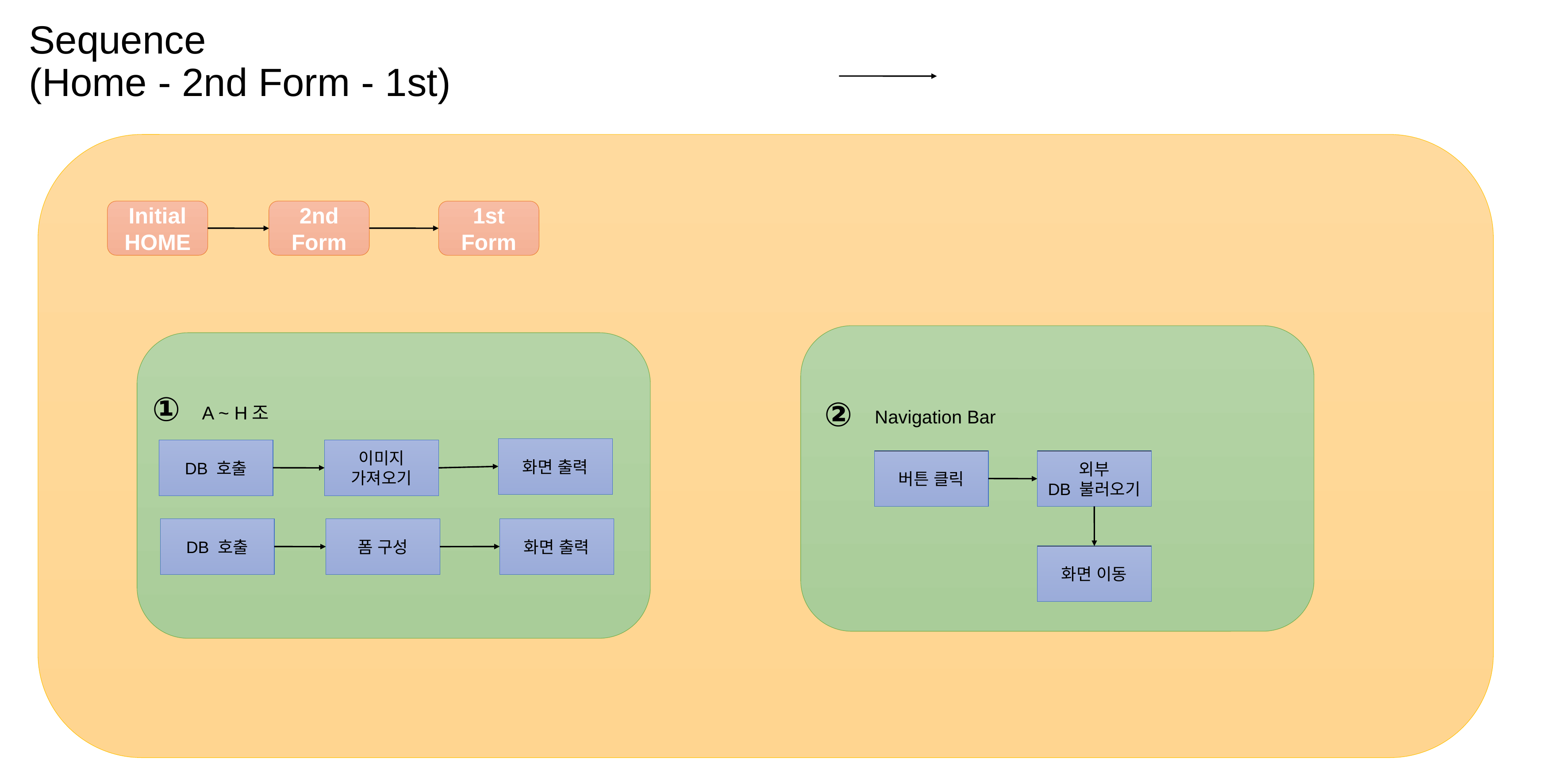

Sequence
(Home - 2nd Form - 1st)

Initial
HOME
2nd
Form
1st
Form

①
②
A ~ H조
Navigation Bar
화면 출력
DB 호출
이미지
가져오기
버튼 클릭
외부
DB 불러오기
DB 호출
화면 출력
폼 구성
화면 이동